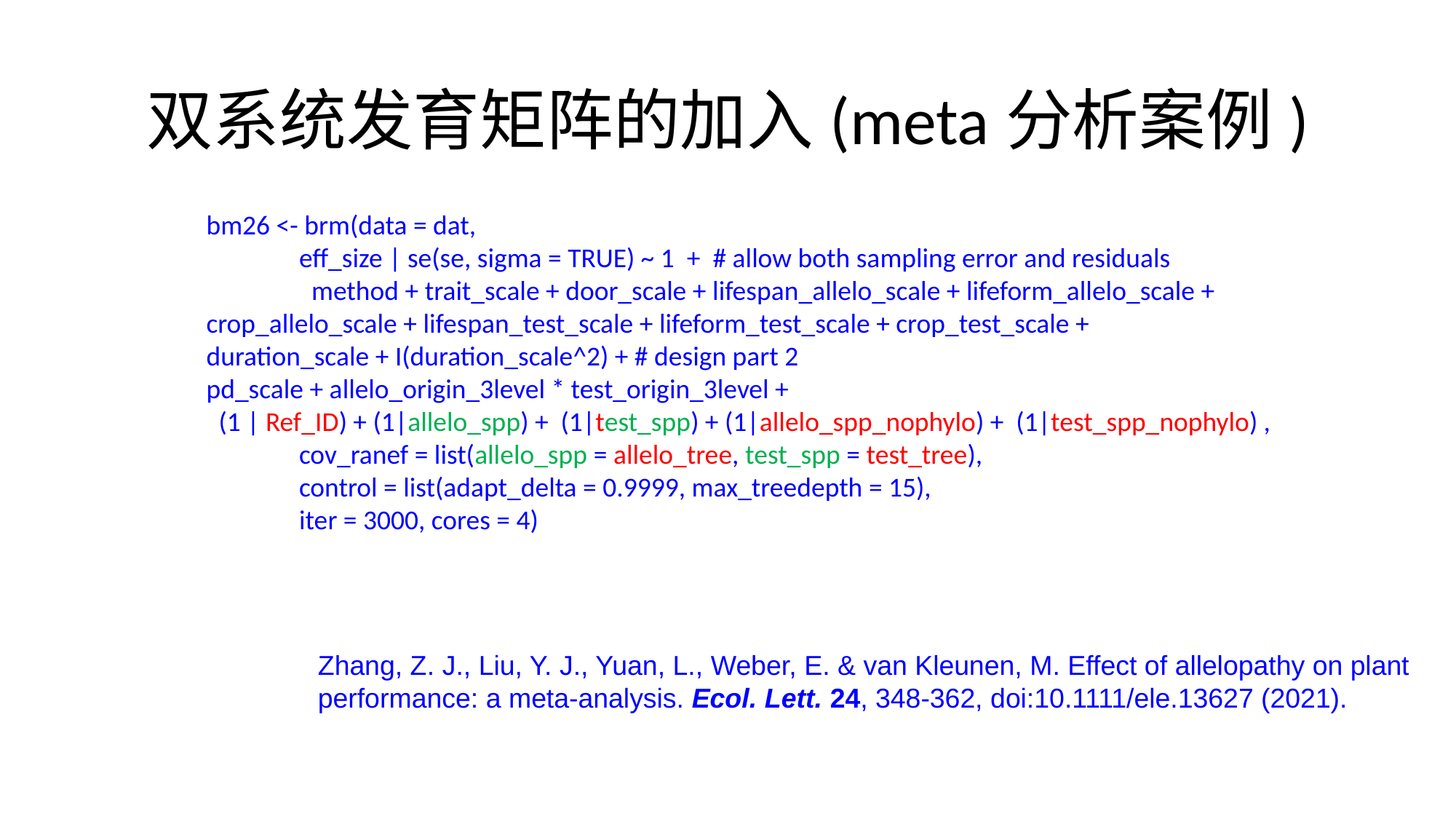

# 双系统发育矩阵的加入(meta分析案例)
bm26 <- brm(data = dat,
               eff_size | se(se, sigma = TRUE) ~ 1  +  # allow both sampling error and residuals
                 method + trait_scale + door_scale + lifespan_allelo_scale + lifeform_allelo_scale +    crop_allelo_scale + lifespan_test_scale + lifeform_test_scale + crop_test_scale +
duration_scale + I(duration_scale^2) + # design part 2
pd_scale + allelo_origin_3level * test_origin_3level +
  (1 | Ref_ID) + (1|allelo_spp) +  (1|test_spp) + (1|allelo_spp_nophylo) +  (1|test_spp_nophylo) ,
               cov_ranef = list(allelo_spp = allelo_tree, test_spp = test_tree),
               control = list(adapt_delta = 0.9999, max_treedepth = 15),
               iter = 3000, cores = 4)
Zhang, Z. J., Liu, Y. J., Yuan, L., Weber, E. & van Kleunen, M. Effect of allelopathy on plant performance: a meta-analysis. Ecol. Lett. 24, 348-362, doi:10.1111/ele.13627 (2021).